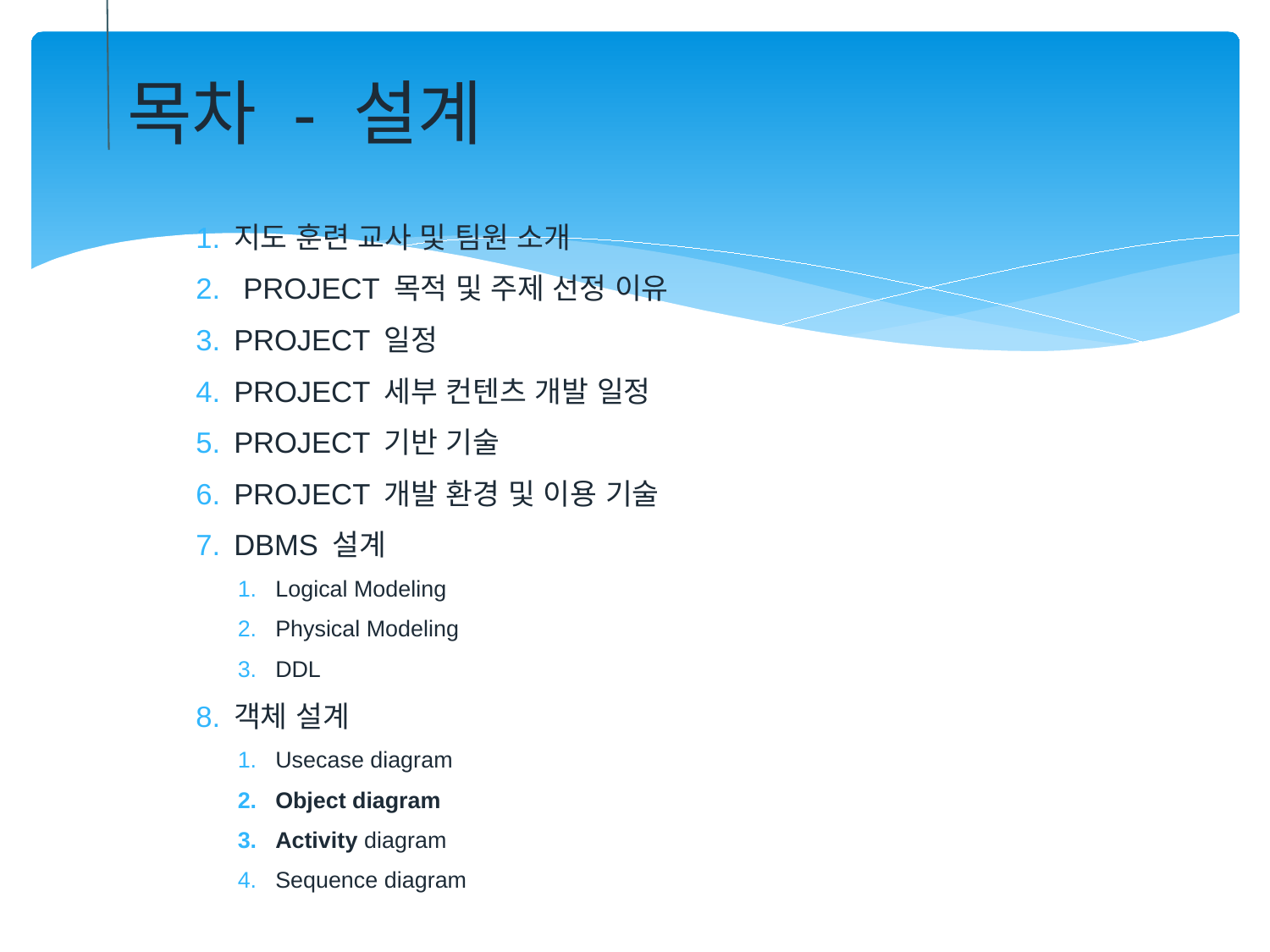

목차 - 설계
지도 훈련 교사 및 팀원 소개
PROJECT 목적 및 주제 선정 이유
PROJECT 일정
PROJECT 세부 컨텐츠 개발 일정
PROJECT 기반 기술
PROJECT 개발 환경 및 이용 기술
DBMS 설계
Logical Modeling
Physical Modeling
DDL
객체 설계
Usecase diagram
Object diagram
Activity diagram
Sequence diagram